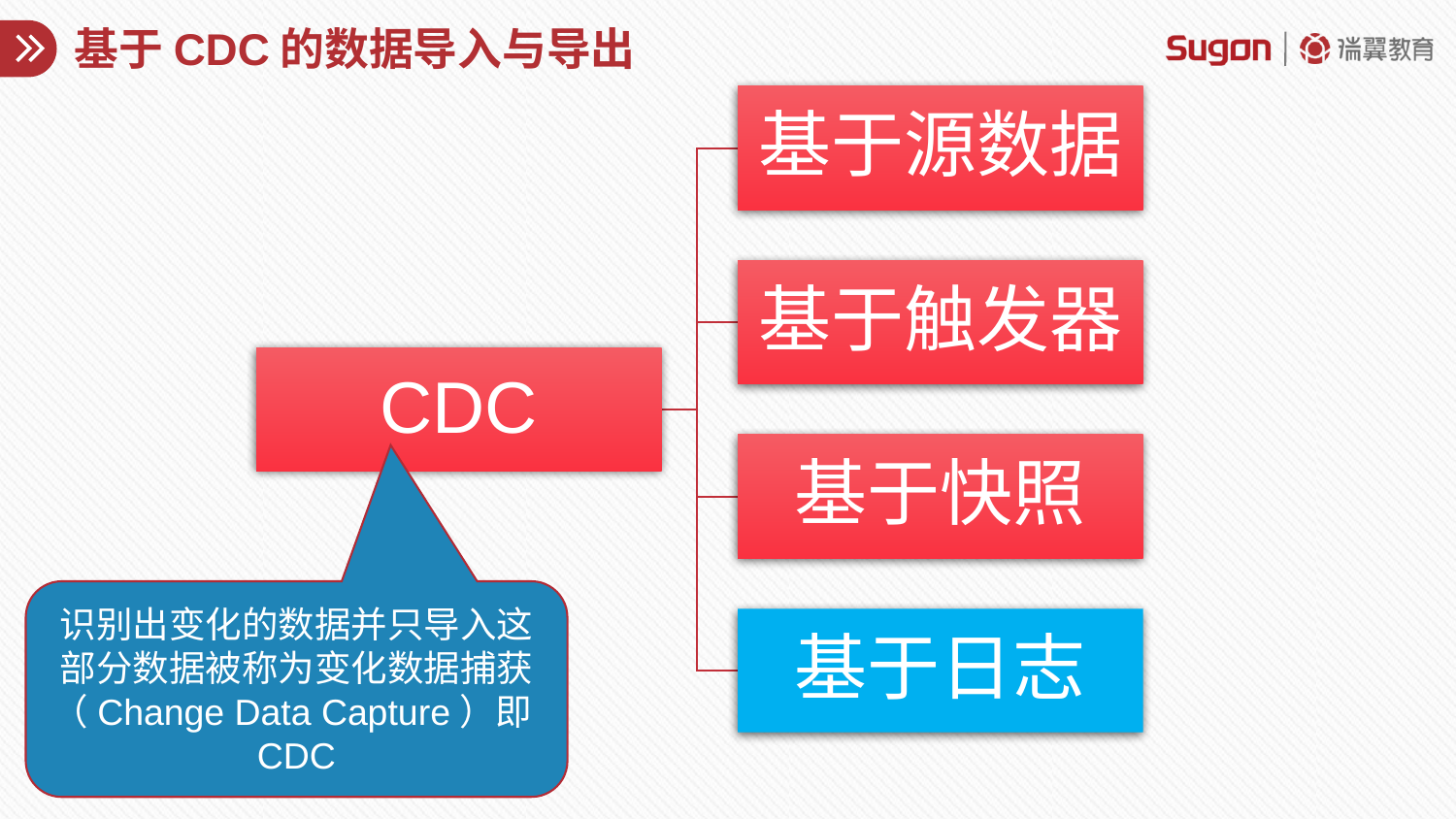

# 基于CDC的数据导入与导出
CDC
基于源数据
基于触发器
基于快照
基于日志
识别出变化的数据并只导入这部分数据被称为变化数据捕获（Change Data Capture）即CDC